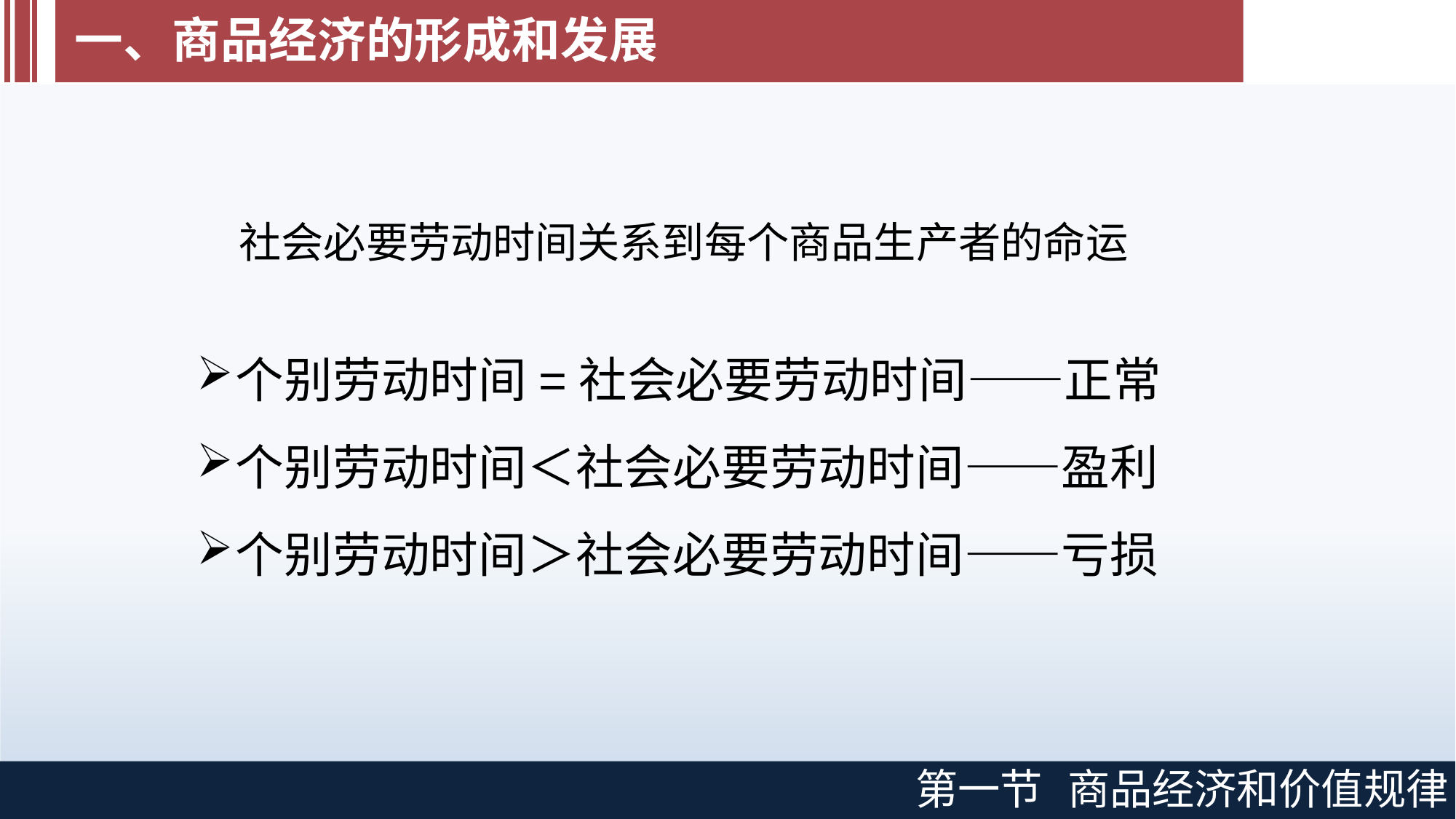

# 一、商品经济的形成和发展

社会必要劳动时间关系到每个商品生产者的命运

个别劳动时间=社会必要劳动时间——正常
个别劳动时间＜社会必要劳动时间——盈利
个别劳动时间＞社会必要劳动时间——亏损
第一节
商品经济和价值规律